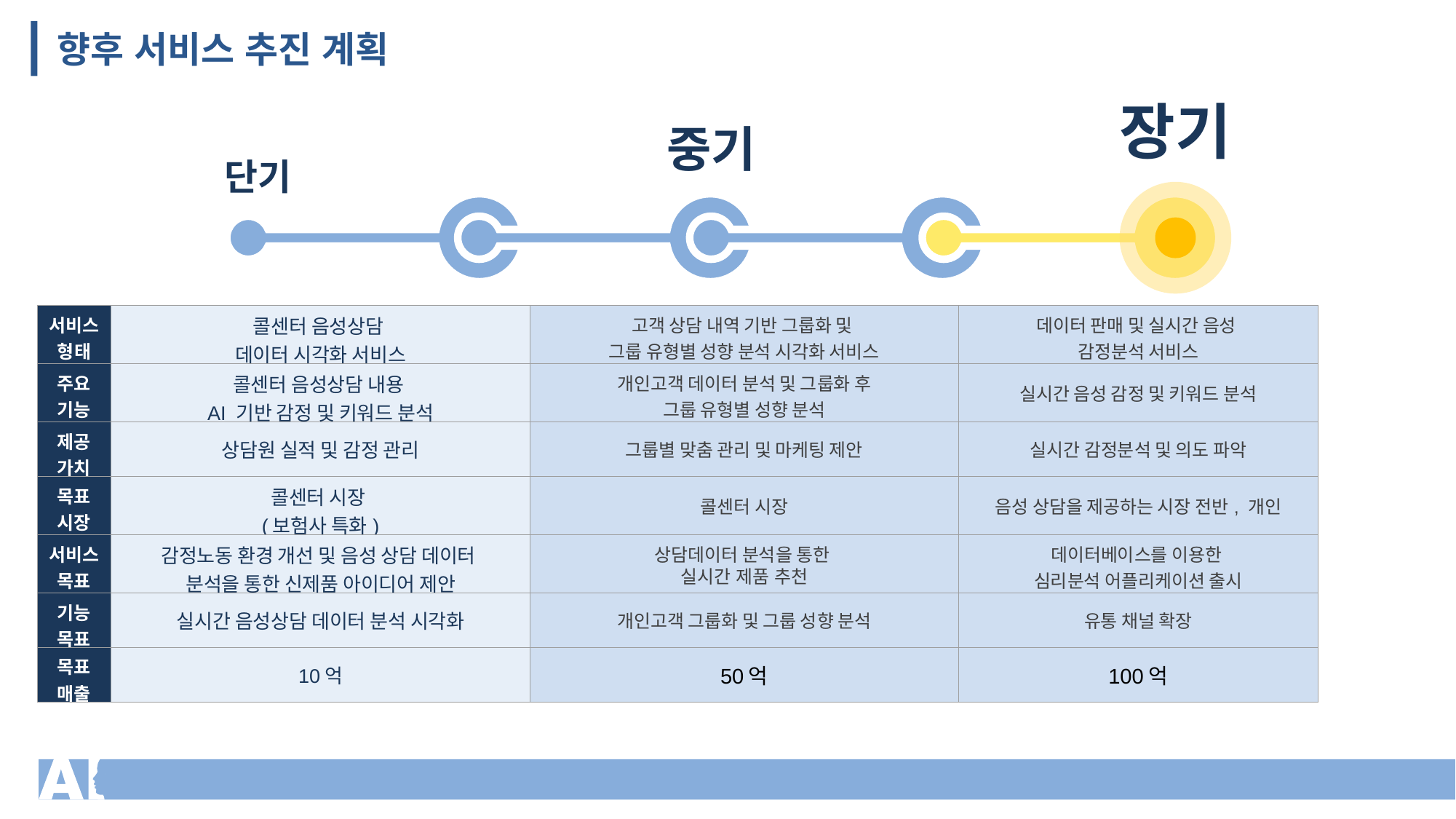

향후 서비스 추진 계획
장기
중기
단기

| 서비스 형태 | 콜센터 음성상담 데이터 시각화 서비스 | 고객 상담 내역 기반 그룹화 및 그룹 유형별 성향 분석 시각화 서비스 | 데이터 판매 및 실시간 음성 감정분석 서비스 |
| --- | --- | --- | --- |
| 주요 기능 | 콜센터 음성상담 내용 AI 기반 감정 및 키워드 분석 | 개인고객 데이터 분석 및 그룹화 후 그룹 유형별 성향 분석 | 실시간 음성 감정 및 키워드 분석 |
| 제공 가치 | 상담원 실적 및 감정 관리 | 그룹별 맞춤 관리 및 마케팅 제안 | 실시간 감정분석 및 의도 파악 |
| 목표 시장 | 콜센터 시장 (보험사 특화) | 콜센터 시장 | 음성 상담을 제공하는 시장 전반, 개인 |
| 서비스 목표 | 감정노동 환경 개선 및 음성 상담 데이터 분석을 통한 신제품 아이디어 제안 | 상담데이터 분석을 통한 실시간 제품 추천 | 데이터베이스를 이용한 심리분석 어플리케이션 출시 |
| 기능 목표 | 실시간 음성상담 데이터 분석 시각화 | 개인고객 그룹화 및 그룹 성향 분석 | 유통 채널 확장 |
| 목표 매출 | 10억 | 50억 | 100억 |